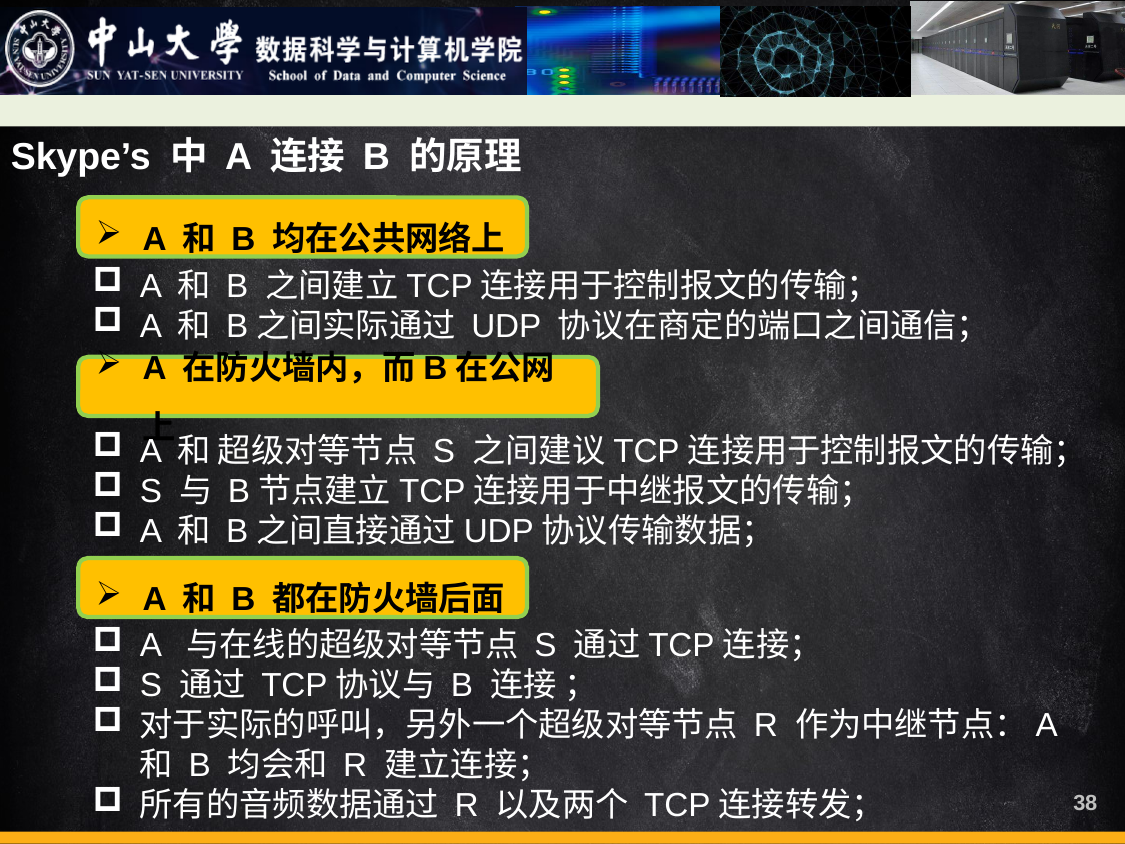

Skype’s 中 A 连接 B 的原理
A 和 B 均在公共网络上
A 和 B 之间建立TCP连接用于控制报文的传输；
A 和 B之间实际通过 UDP 协议在商定的端口之间通信；
A 在防火墙内，而B在公网上
A 和 超级对等节点 S 之间建议TCP连接用于控制报文的传输；
S 与 B节点建立TCP连接用于中继报文的传输；
A 和 B之间直接通过UDP协议传输数据；
A 和 B 都在防火墙后面
A  与在线的超级对等节点 S 通过TCP连接；
S 通过 TCP协议与 B 连接 ；
对于实际的呼叫，另外一个超级对等节点 R 作为中继节点：A 和 B 均会和 R 建立连接；
所有的音频数据通过 R 以及两个 TCP连接转发；